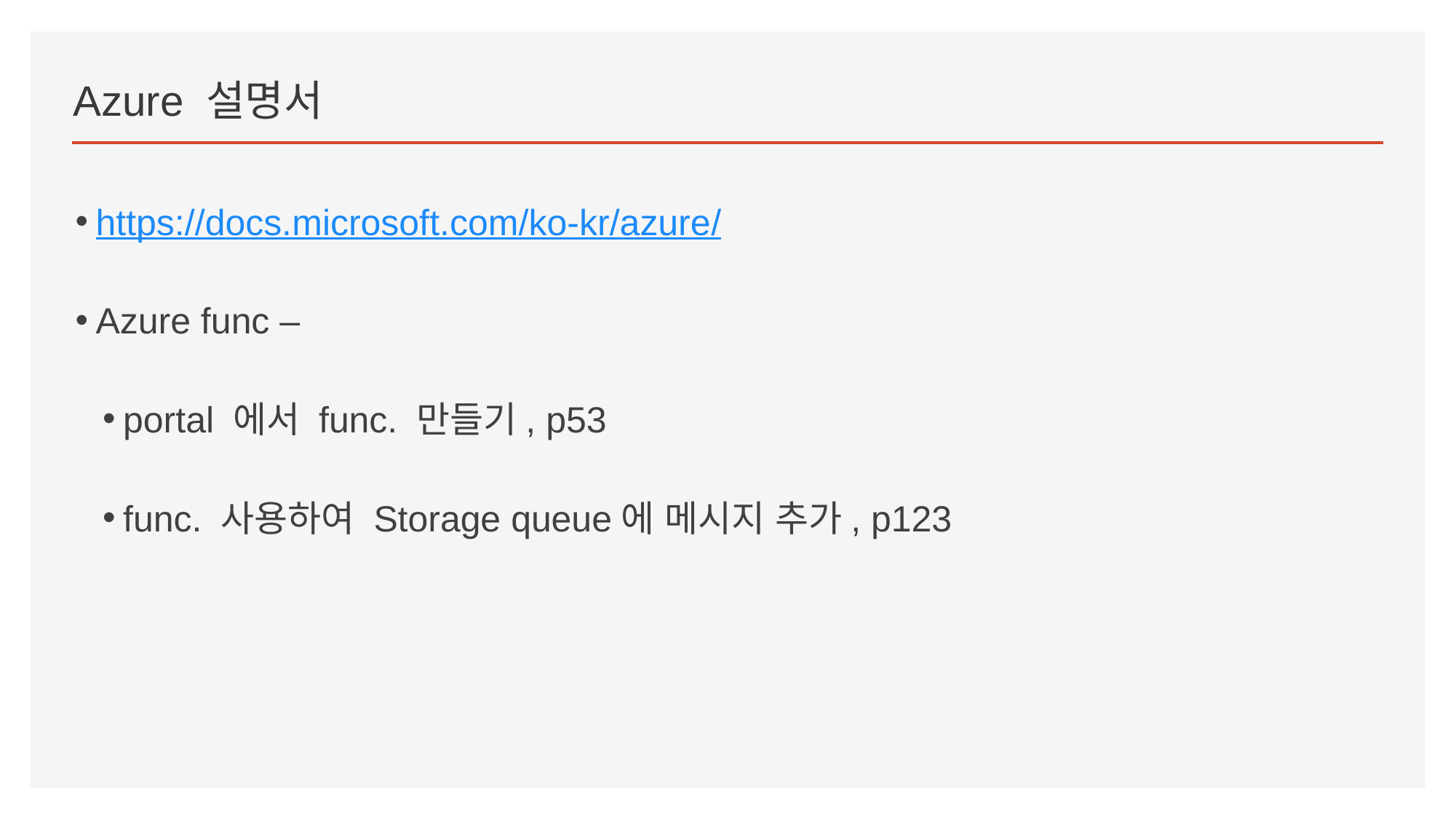

# Azure 설명서
https://docs.microsoft.com/ko-kr/azure/
Azure func –
portal 에서 func. 만들기, p53
func. 사용하여 Storage queue에 메시지 추가, p123